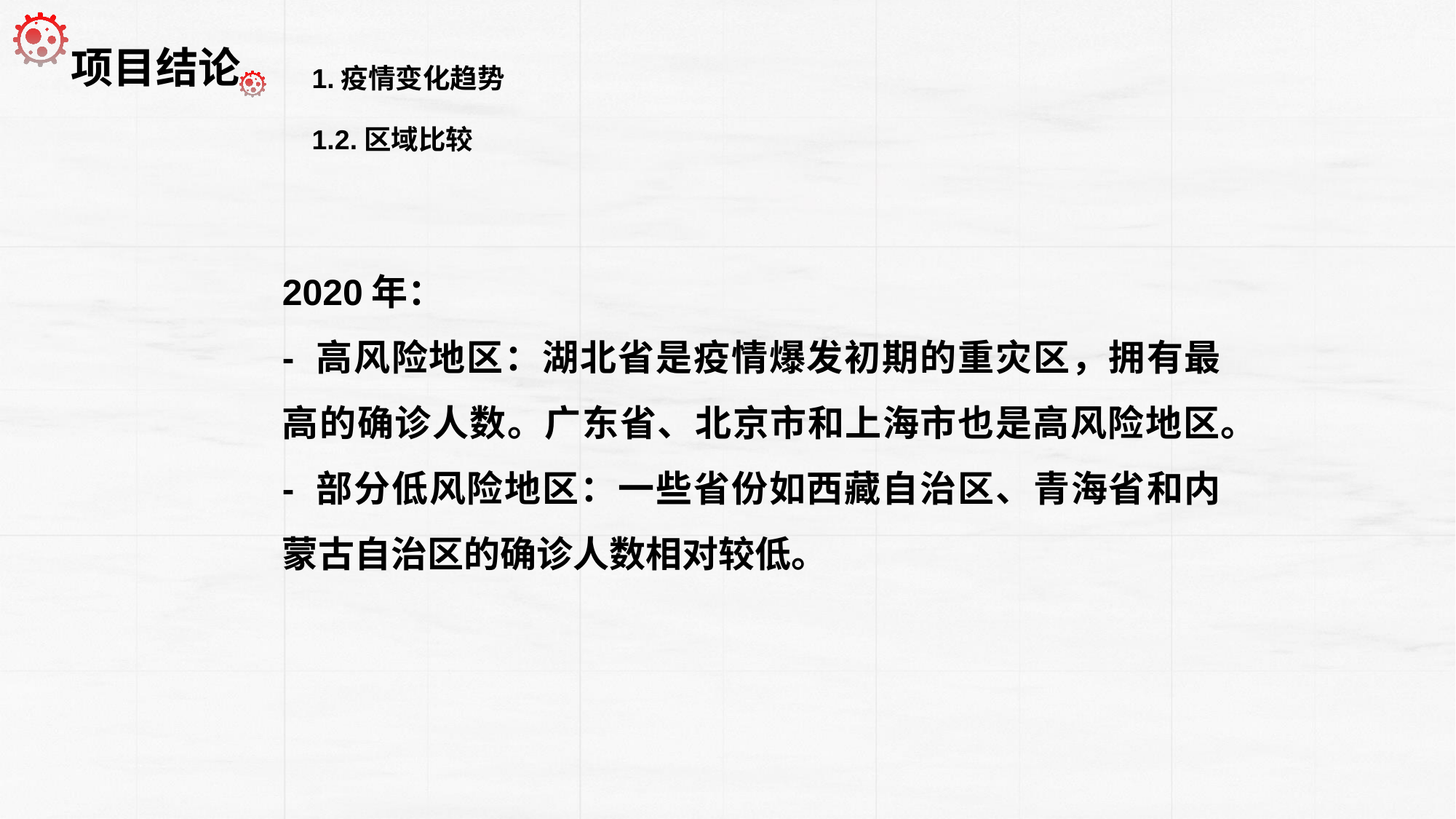

1.疫情变化趋势
 项目结论

1.2.区域比较
2020年：
- 高风险地区：湖北省是疫情爆发初期的重灾区，拥有最高的确诊人数。广东省、北京市和上海市也是高风险地区。
- 部分低风险地区：一些省份如西藏自治区、青海省和内蒙古自治区的确诊人数相对较低。